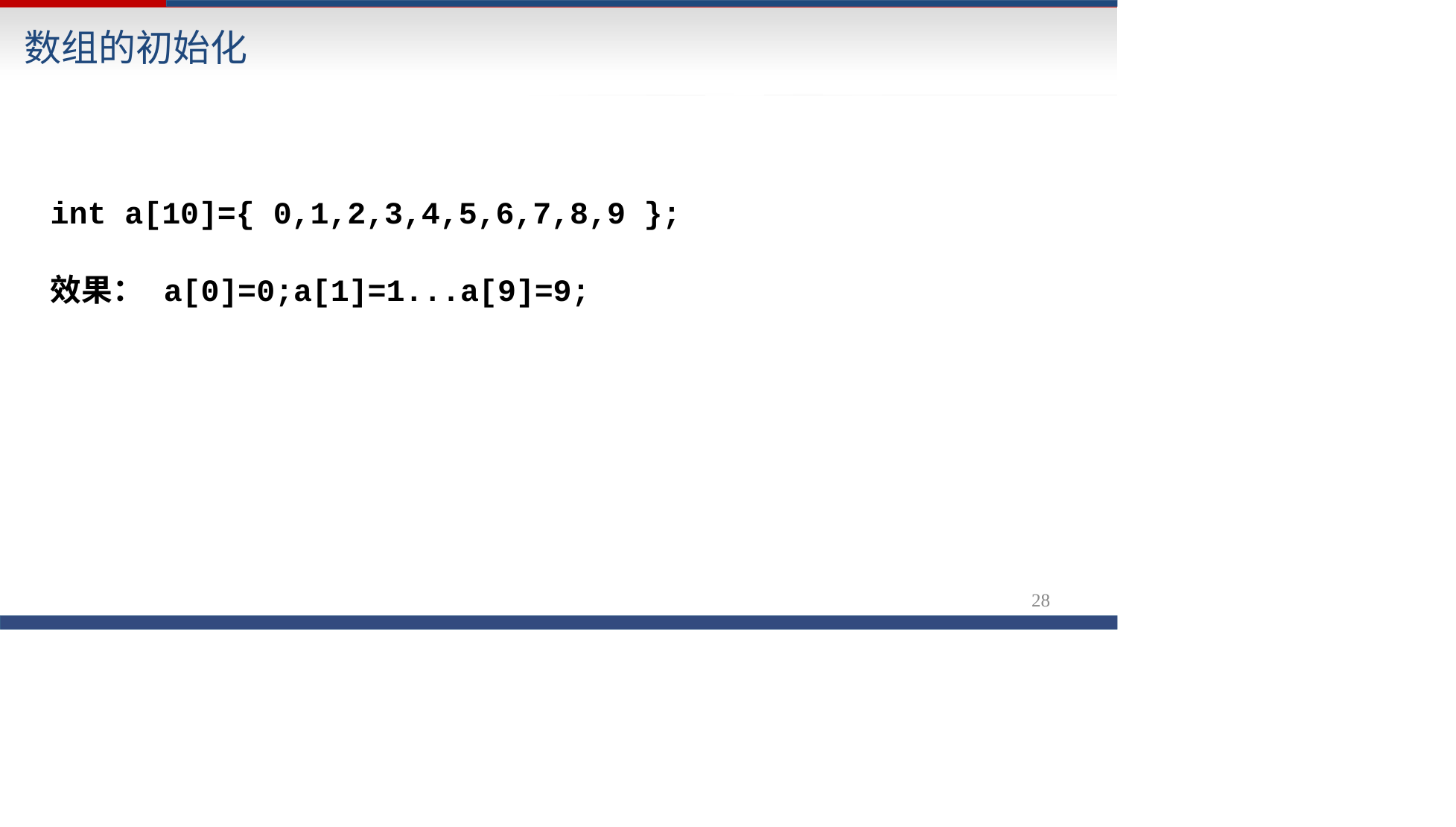

# 数组的初始化
int a[10]={ 0,1,2,3,4,5,6,7,8,9 };

效果：	a[0]=0;a[1]=1...a[9]=9;
28